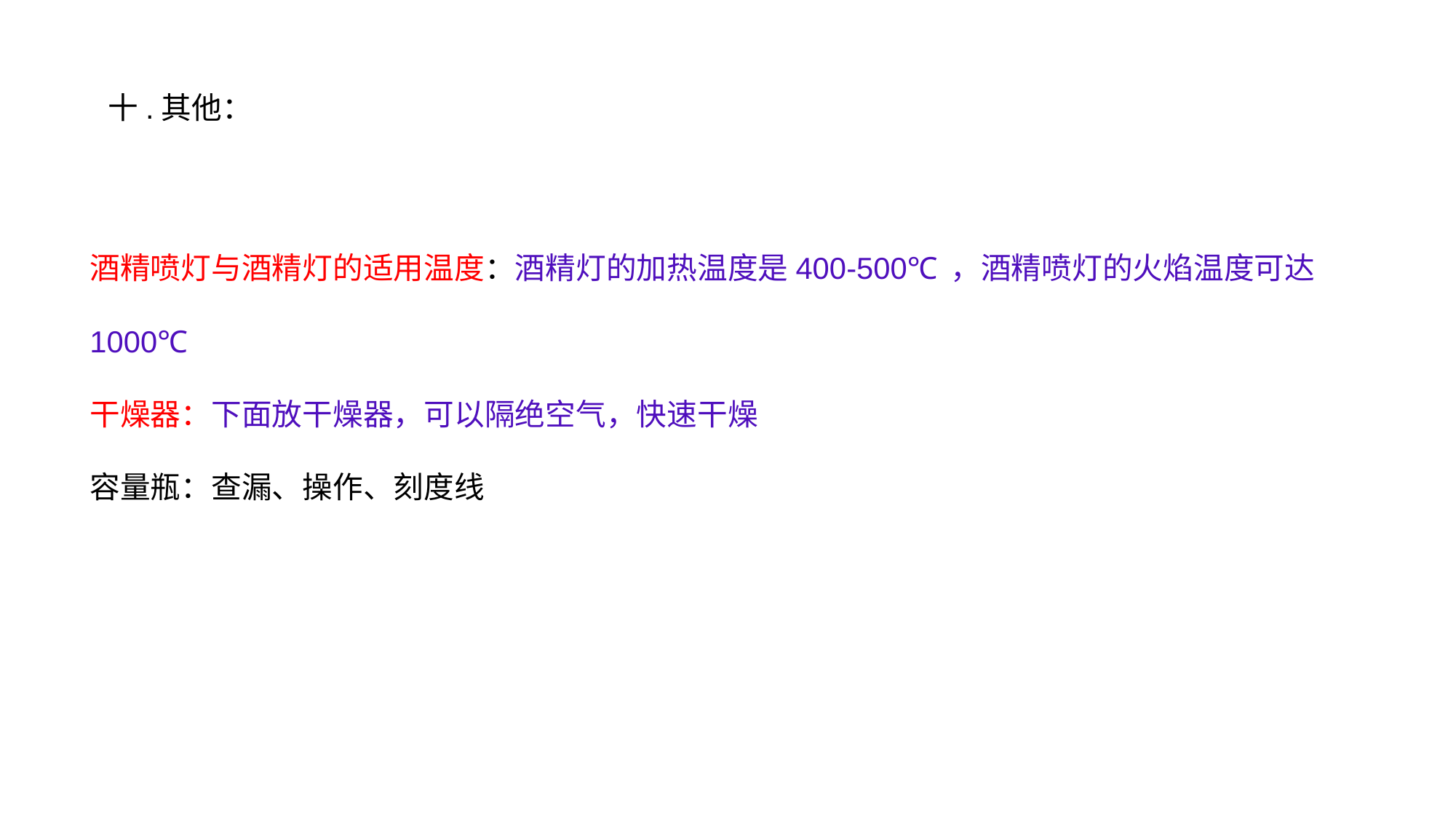

十.其他：
酒精喷灯与酒精灯的适用温度：酒精灯的加热温度是400-500℃，酒精喷灯的火焰温度可达1000℃
干燥器：下面放干燥器，可以隔绝空气，快速干燥
容量瓶：查漏、操作、刻度线